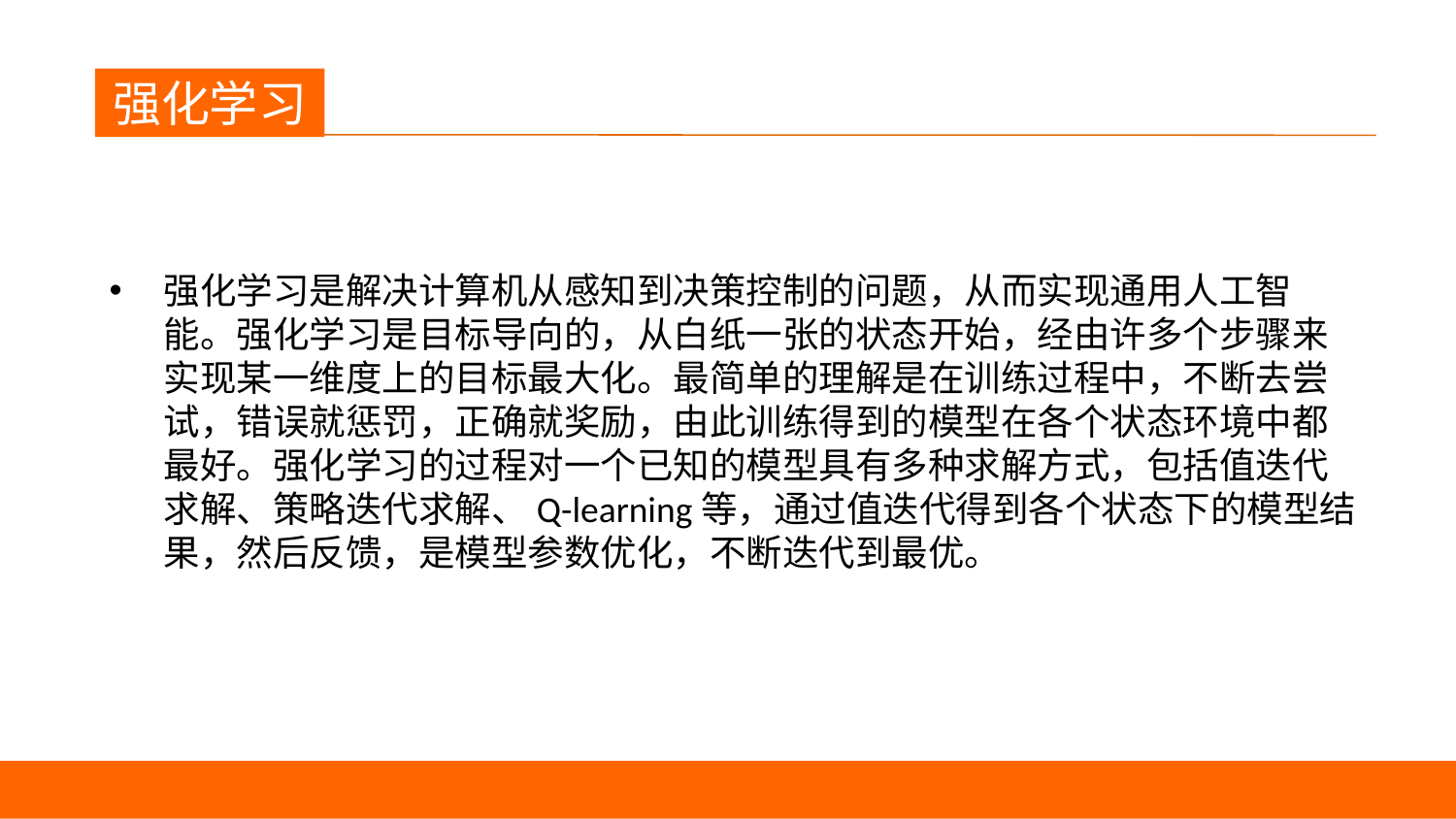

议程
强化学习

强化学习是解决计算机从感知到决策控制的问题，从而实现通用人工智能。强化学习是目标导向的，从白纸一张的状态开始，经由许多个步骤来实现某一维度上的目标最大化。最简单的理解是在训练过程中，不断去尝试，错误就惩罚，正确就奖励，由此训练得到的模型在各个状态环境中都最好。强化学习的过程对一个已知的模型具有多种求解方式，包括值迭代求解、策略迭代求解、Q-learning等，通过值迭代得到各个状态下的模型结果，然后反馈，是模型参数优化，不断迭代到最优。